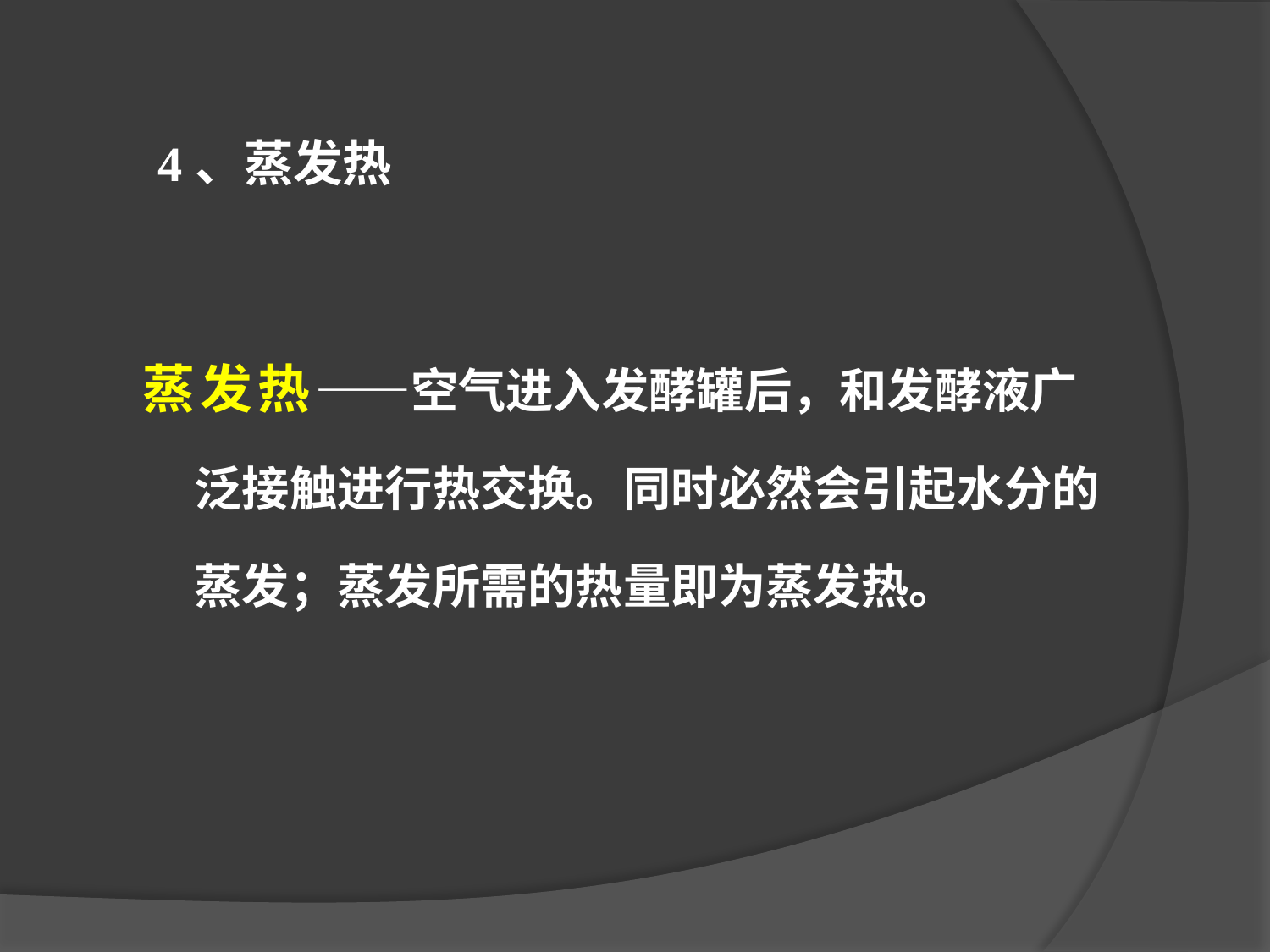

4、蒸发热
蒸发热——空气进入发酵罐后，和发酵液广泛接触进行热交换。同时必然会引起水分的蒸发；蒸发所需的热量即为蒸发热。